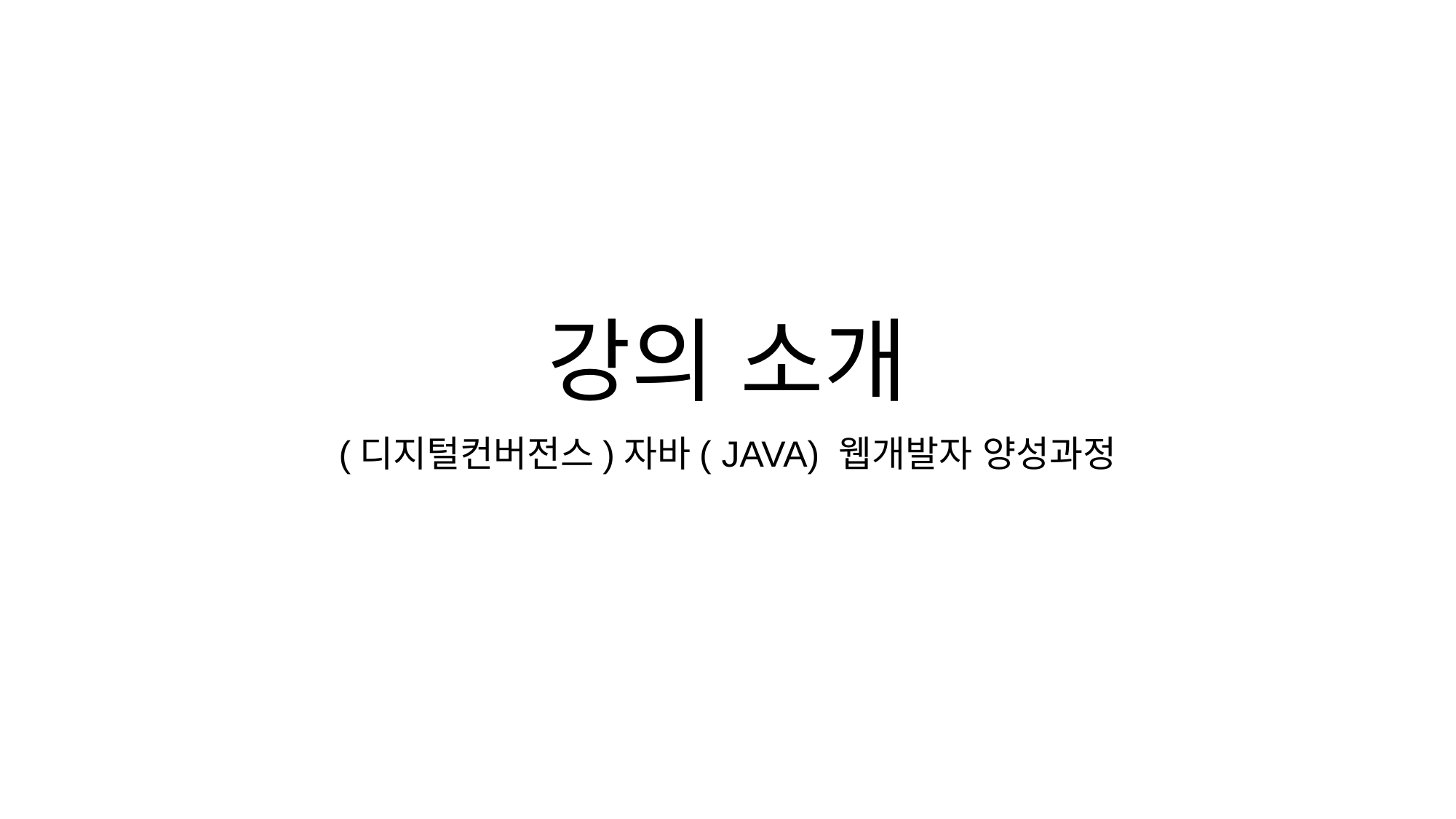

# 강의 소개
(디지털컨버전스)자바( JAVA) 웹개발자 양성과정